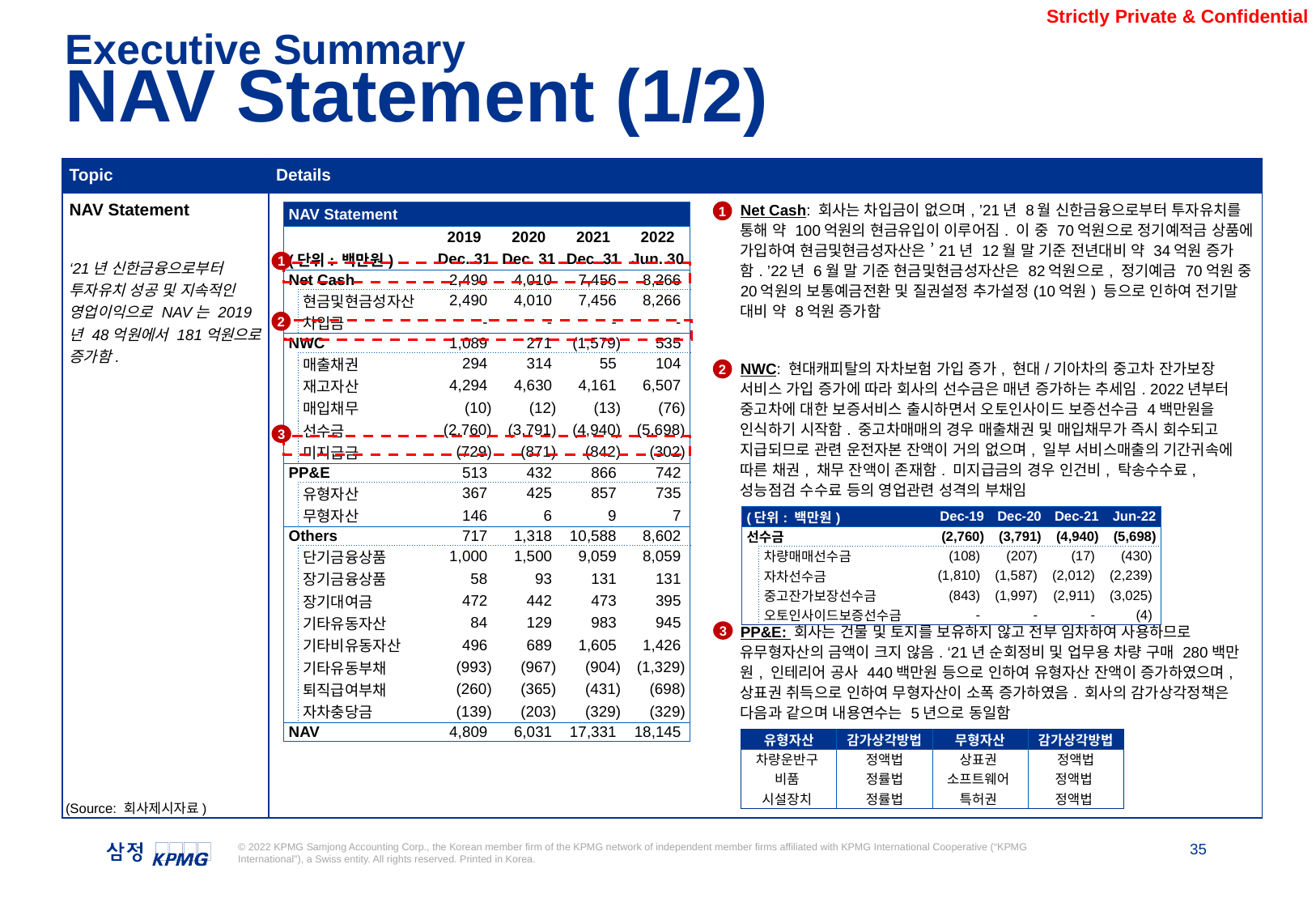

Executive Summary
NAV Statement (1/2)
| Topic | Details |
| --- | --- |
| NAV Statement ‘21년 신한금융으로부터 투자유치 성공 및 지속적인 영업이익으로 NAV는 2019년 48억원에서 181억원으로 증가함. | Net Cash: 회사는 차입금이 없으며, ’21년 8월 신한금융으로부터 투자유치를 통해 약 100억원의 현금유입이 이루어짐. 이 중 70억원으로 정기예적금 상품에 가입하여 현금및현금성자산은 ’21년 12월 말 기준 전년대비 약 34억원 증가함. ’22년 6월 말 기준 현금및현금성자산은 82억원으로, 정기예금 70억원 중 20억원의 보통예금전환 및 질권설정 추가설정(10억원) 등으로 인하여 전기말 대비 약 8억원 증가함 NWC: 현대캐피탈의 자차보험 가입 증가, 현대/기아차의 중고차 잔가보장 서비스 가입 증가에 따라 회사의 선수금은 매년 증가하는 추세임. 2022년부터 중고차에 대한 보증서비스 출시하면서 오토인사이드 보증선수금 4백만원을 인식하기 시작함. 중고차매매의 경우 매출채권 및 매입채무가 즉시 회수되고 지급되므로 관련 운전자본 잔액이 거의 없으며, 일부 서비스매출의 기간귀속에 따른 채권, 채무 잔액이 존재함. 미지급금의 경우 인건비, 탁송수수료, 성능점검 수수료 등의 영업관련 성격의 부채임 PP&E: 회사는 건물 및 토지를 보유하지 않고 전부 임차하여 사용하므로 유무형자산의 금액이 크지 않음. ‘21년 순회정비 및 업무용 차량 구매 280백만원, 인테리어 공사 440백만원 등으로 인하여 유형자산 잔액이 증가하였으며, 상표권 취득으로 인하여 무형자산이 소폭 증가하였음. 회사의 감가상각정책은 다음과 같으며 내용연수는 5년으로 동일함 |
1
| NAV Statement |  |  |  |  |  |
| --- | --- | --- | --- | --- | --- |
|  |  | 2019 | 2020 | 2021 | 2022 |
| (단위: 백만원) |  | Dec. 31 | Dec. 31 | Dec. 31 | Jun. 30 |
| Net Cash |  | 2,490 | 4,010 | 7,456 | 8,266 |
|  | 현금및현금성자산 | 2,490 | 4,010 | 7,456 | 8,266 |
|  | 차입금 | - | - | - | - |
| NWC |  | 1,089 | 271 | (1,579) | 535 |
|  | 매출채권 | 294 | 314 | 55 | 104 |
|  | 재고자산 | 4,294 | 4,630 | 4,161 | 6,507 |
|  | 매입채무 | (10) | (12) | (13) | (76) |
|  | 선수금 | (2,760) | (3,791) | (4,940) | (5,698) |
|  | 미지급금 | (729) | (871) | (842) | (302) |
| PP&E |  | 513 | 432 | 866 | 742 |
|  | 유형자산 | 367 | 425 | 857 | 735 |
|  | 무형자산 | 146 | 6 | 9 | 7 |
| Others |  | 717 | 1,318 | 10,588 | 8,602 |
|  | 단기금융상품 | 1,000 | 1,500 | 9,059 | 8,059 |
|  | 장기금융상품 | 58 | 93 | 131 | 131 |
|  | 장기대여금 | 472 | 442 | 473 | 395 |
|  | 기타유동자산 | 84 | 129 | 983 | 945 |
|  | 기타비유동자산 | 496 | 689 | 1,605 | 1,426 |
|  | 기타유동부채 | (993) | (967) | (904) | (1,329) |
|  | 퇴직급여부채 | (260) | (365) | (431) | (698) |
|  | 자차충당금 | (139) | (203) | (329) | (329) |
| NAV |  | 4,809 | 6,031 | 17,331 | 18,145 |
1

2

2
3

| (단위: 백만원) |  | Dec-19 | Dec-20 | Dec-21 | Jun-22 |
| --- | --- | --- | --- | --- | --- |
| 선수금 |  | (2,760) | (3,791) | (4,940) | (5,698) |
|  | 차량매매선수금 | (108) | (207) | (17) | (430) |
|  | 자차선수금 | (1,810) | (1,587) | (2,012) | (2,239) |
|  | 중고잔가보장선수금 | (843) | (1,997) | (2,911) | (3,025) |
|  | 오토인사이드보증선수금 | - | - | - | (4) |
3
| 유형자산 | 감가상각방법 | 무형자산 | 감가상각방법 |
| --- | --- | --- | --- |
| 차량운반구 | 정액법 | 상표권 | 정액법 |
| 비품 | 정률법 | 소프트웨어 | 정액법 |
| 시설장치 | 정률법 | 특허권 | 정액법 |
(Source: 회사제시자료)